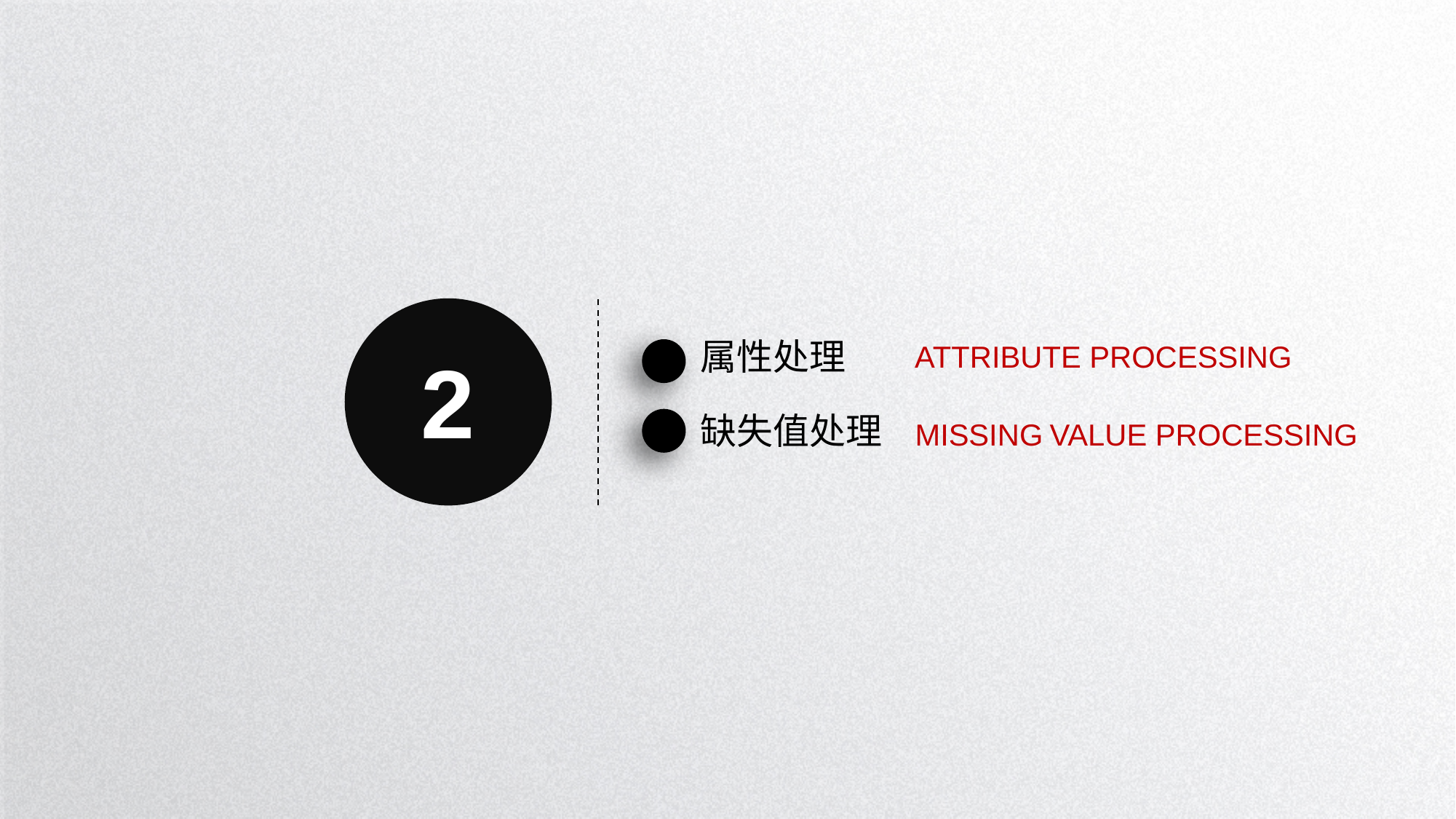

2
属性处理
ATTRIBUTE PROCESSING

缺失值处理

MISSING VALUE PROCESSING
延时符